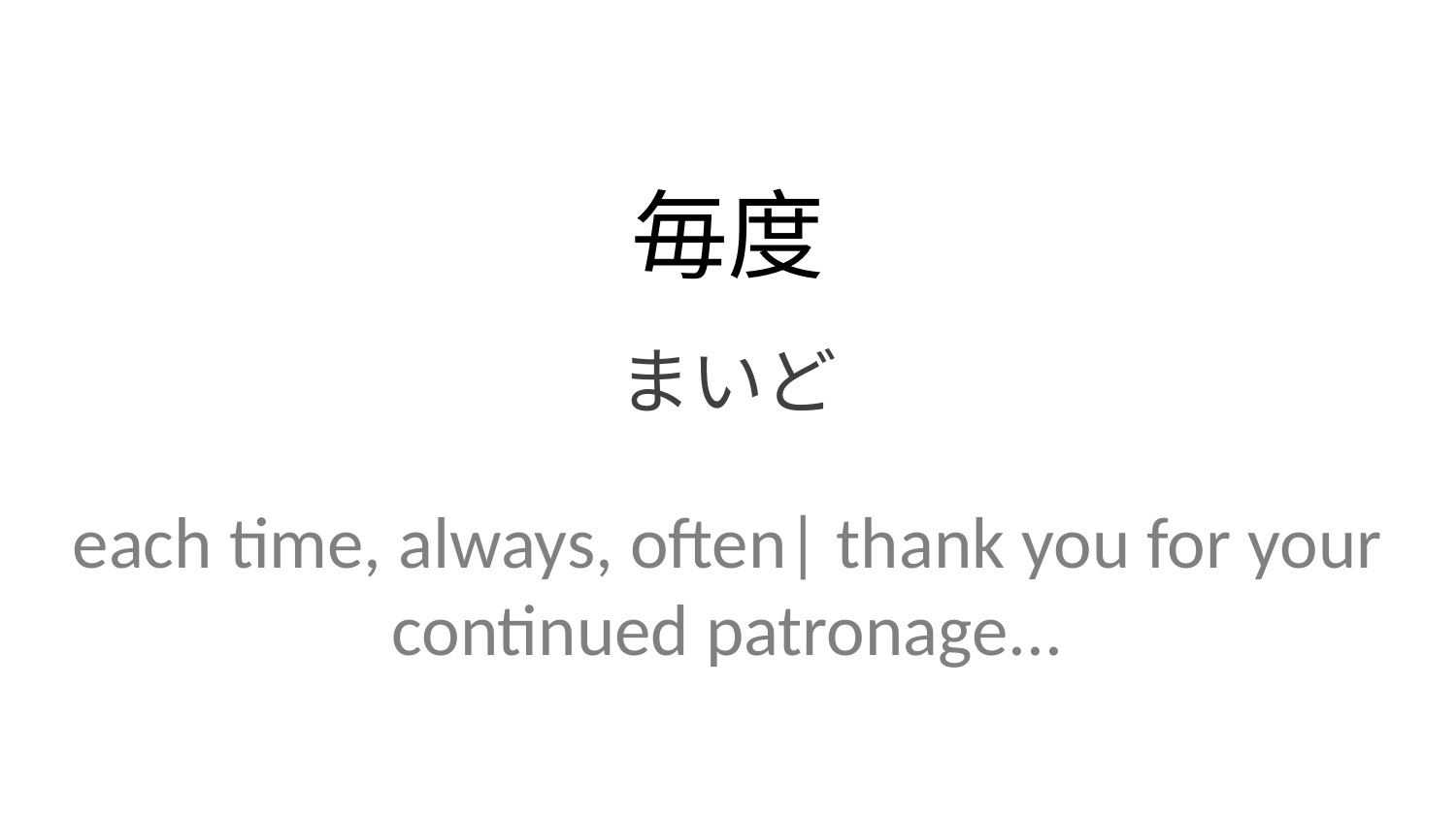

毎度

まいど
each time, always, often| thank you for your continued patronage...